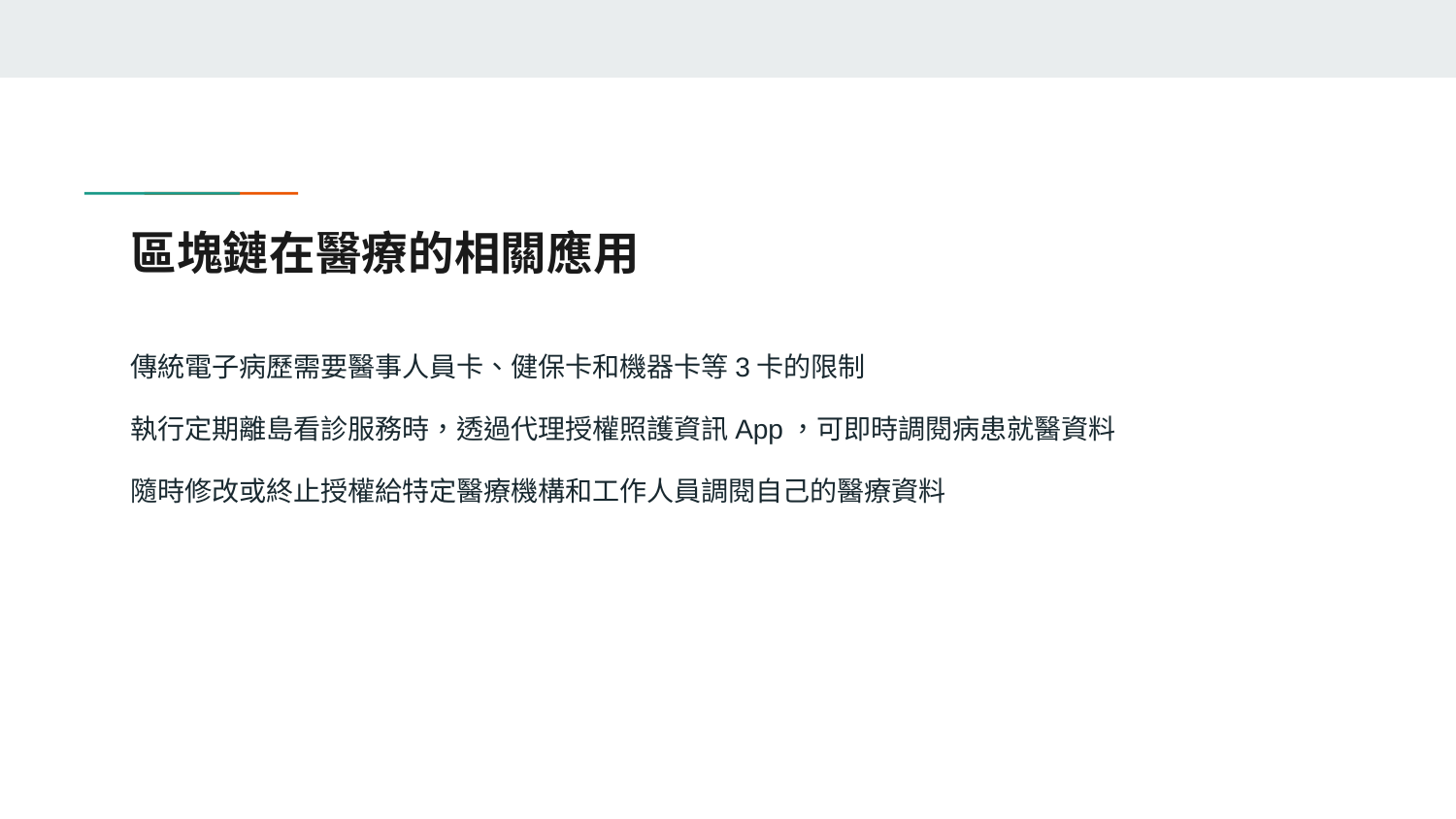

# 區塊鏈在醫療的相關應用
傳統電子病歷需要醫事人員卡、健保卡和機器卡等3卡的限制
執行定期離島看診服務時，透過代理授權照護資訊App，可即時調閱病患就醫資料
隨時修改或終止授權給特定醫療機構和工作人員調閱自己的醫療資料